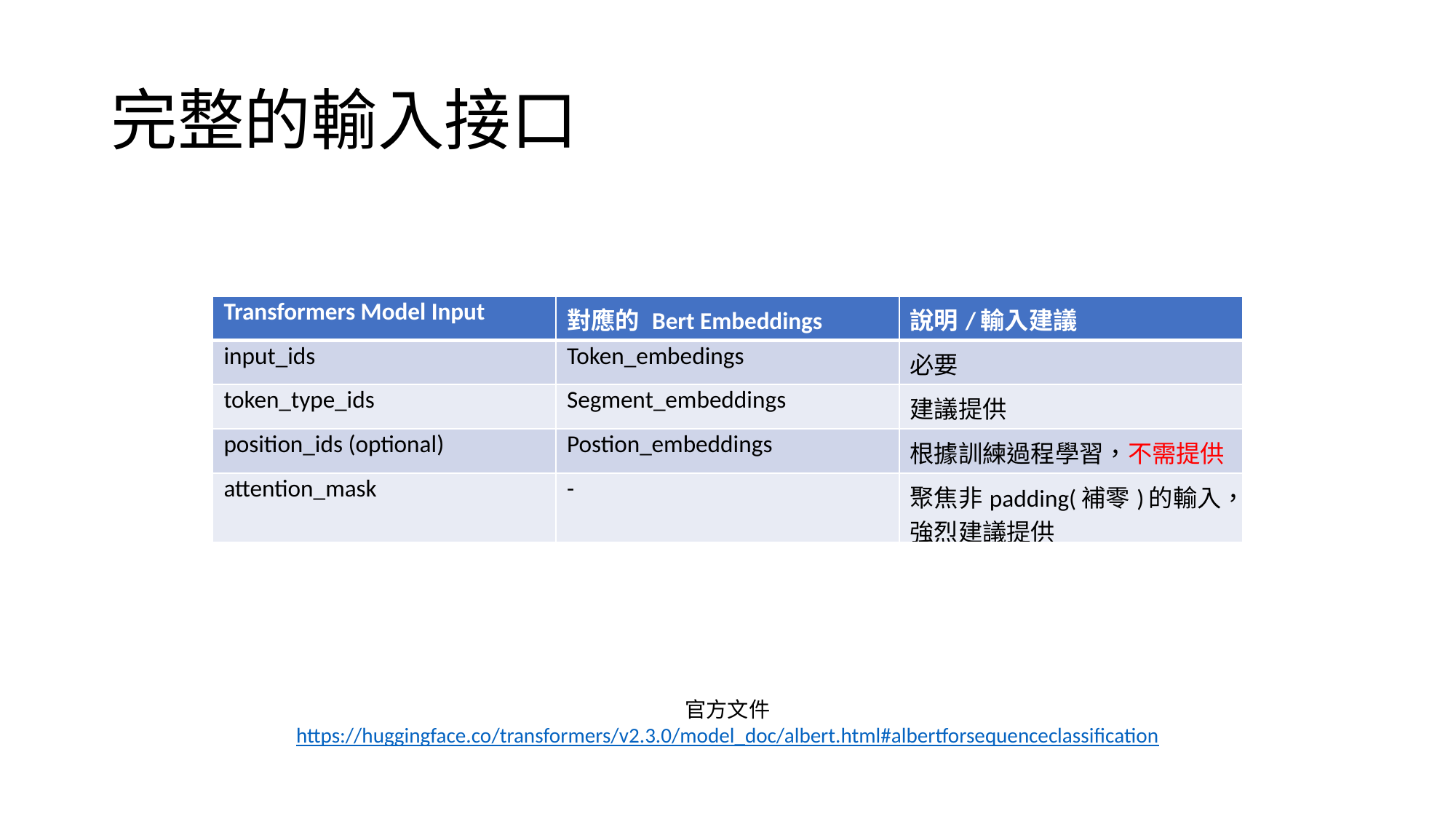

# 完整的輸入接口
| Transformers Model Input | 對應的 Bert Embeddings | 說明/輸入建議 |
| --- | --- | --- |
| input\_ids | Token\_embedings | 必要 |
| token\_type\_ids | Segment\_embeddings | 建議提供 |
| position\_ids (optional) | Postion\_embeddings | 根據訓練過程學習，不需提供 |
| attention\_mask | - | 聚焦非padding(補零)的輸入，強烈建議提供 |
官方文件
https://huggingface.co/transformers/v2.3.0/model_doc/albert.html#albertforsequenceclassification